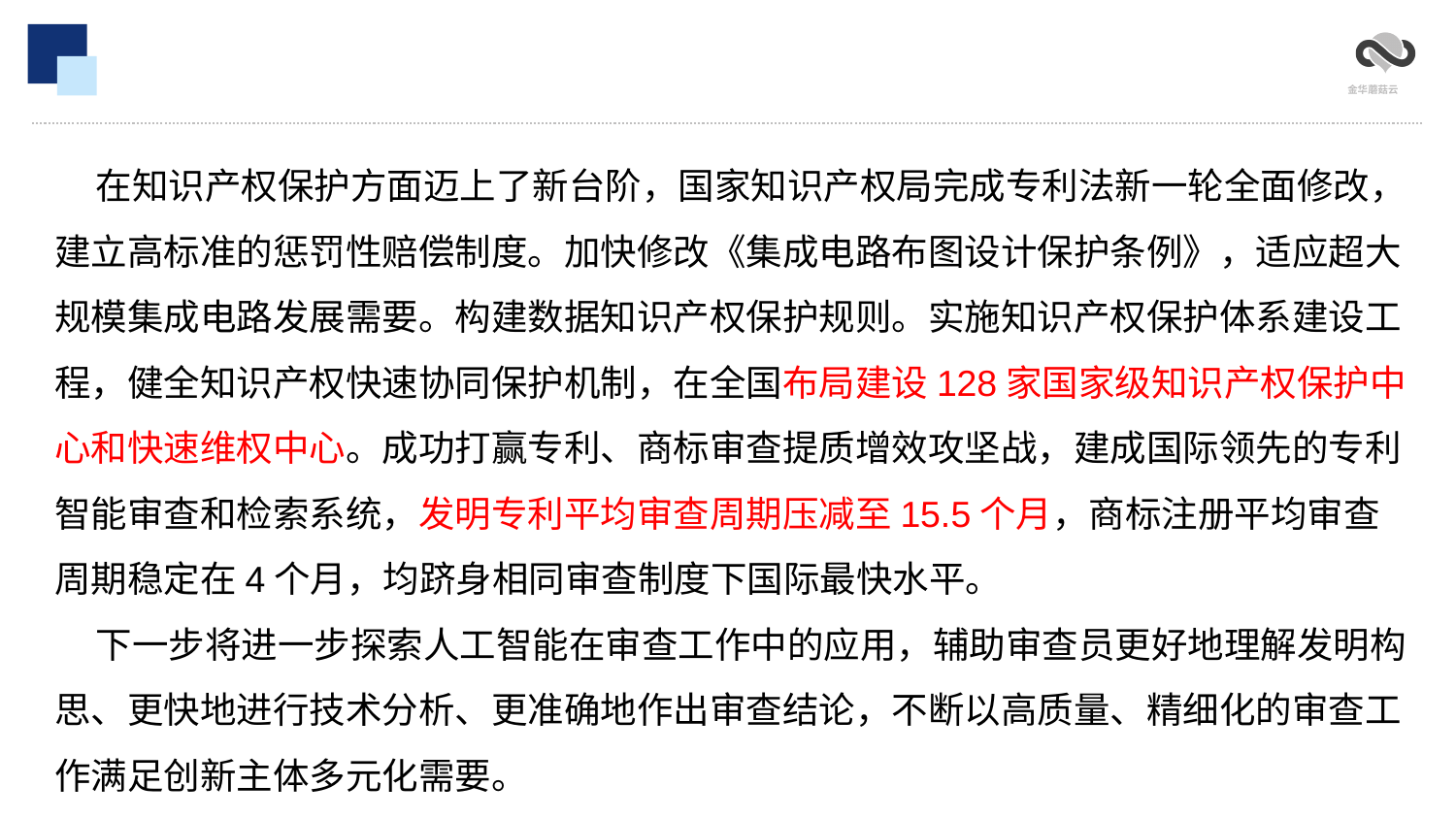

在知识产权保护方面迈上了新台阶，国家知识产权局完成专利法新一轮全面修改，建立高标准的惩罚性赔偿制度。加快修改《集成电路布图设计保护条例》，适应超大规模集成电路发展需要。构建数据知识产权保护规则。实施知识产权保护体系建设工程，健全知识产权快速协同保护机制，在全国布局建设128家国家级知识产权保护中心和快速维权中心。成功打赢专利、商标审查提质增效攻坚战，建成国际领先的专利智能审查和检索系统，发明专利平均审查周期压减至15.5个月，商标注册平均审查周期稳定在4个月，均跻身相同审查制度下国际最快水平。
    下一步将进一步探索人工智能在审查工作中的应用，辅助审查员更好地理解发明构思、更快地进行技术分析、更准确地作出审查结论，不断以高质量、精细化的审查工作满足创新主体多元化需要。